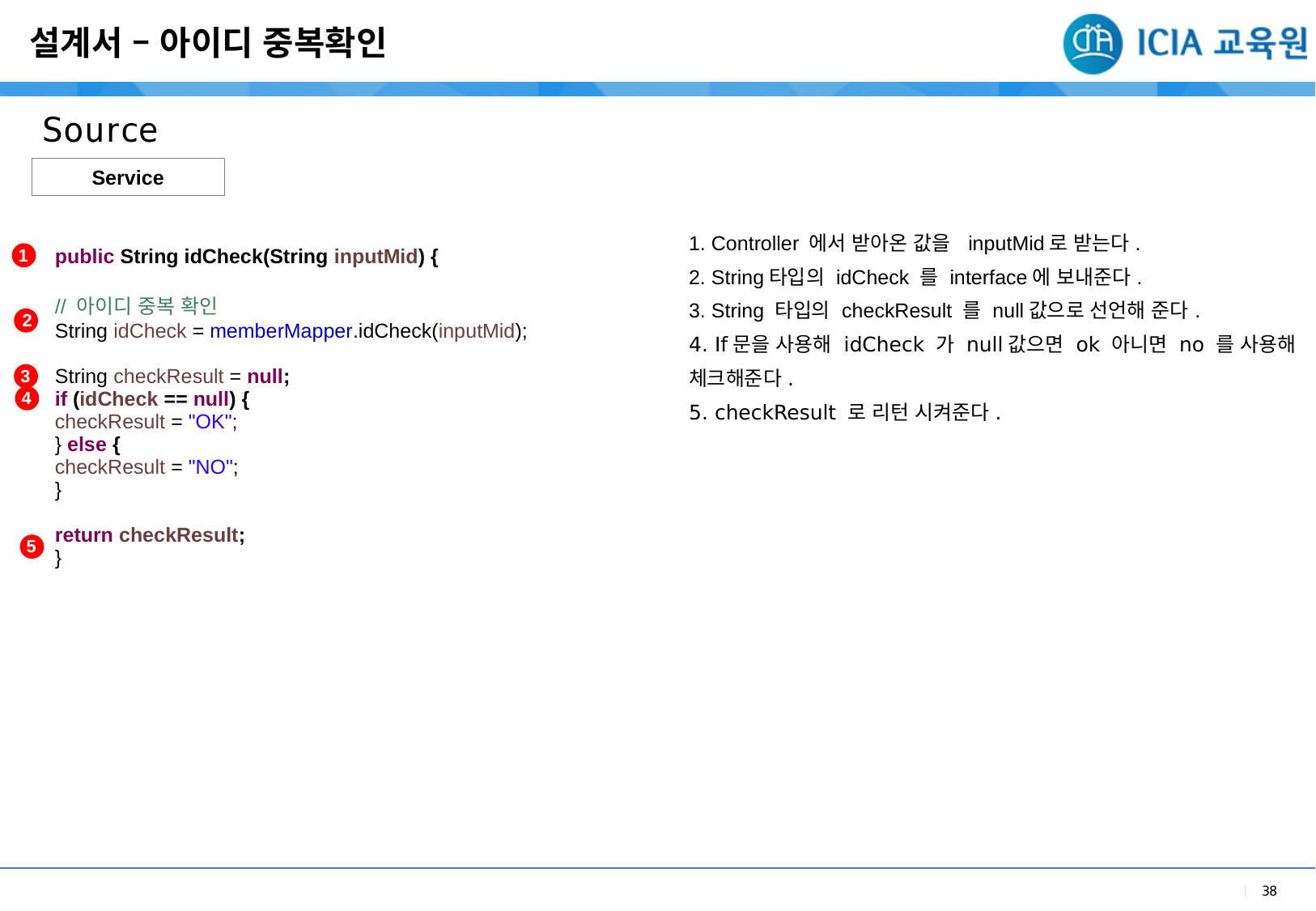

설계서 – 아이디 중복확인
|  |
| --- |
| 1. Controller 에서 받아온 값을 inputMid로 받는다. 2. String타입의 idCheck 를 interface에 보내준다. 3. String 타입의 checkResult 를 null값으로 선언해 준다. 4. If문을 사용해 idCheck 가 null값으면 ok 아니면 no 를 사용해 체크해준다. 5. checkResult 로 리턴 시켜준다. |
Source
Service
|  |
| --- |
| public String idCheck(String inputMid) { // 아이디 중복 확인 String idCheck = memberMapper.idCheck(inputMid); String checkResult = null; if (idCheck == null) { checkResult = "OK"; } else { checkResult = "NO"; } return checkResult; } |
|  |
1

2

3

4

5